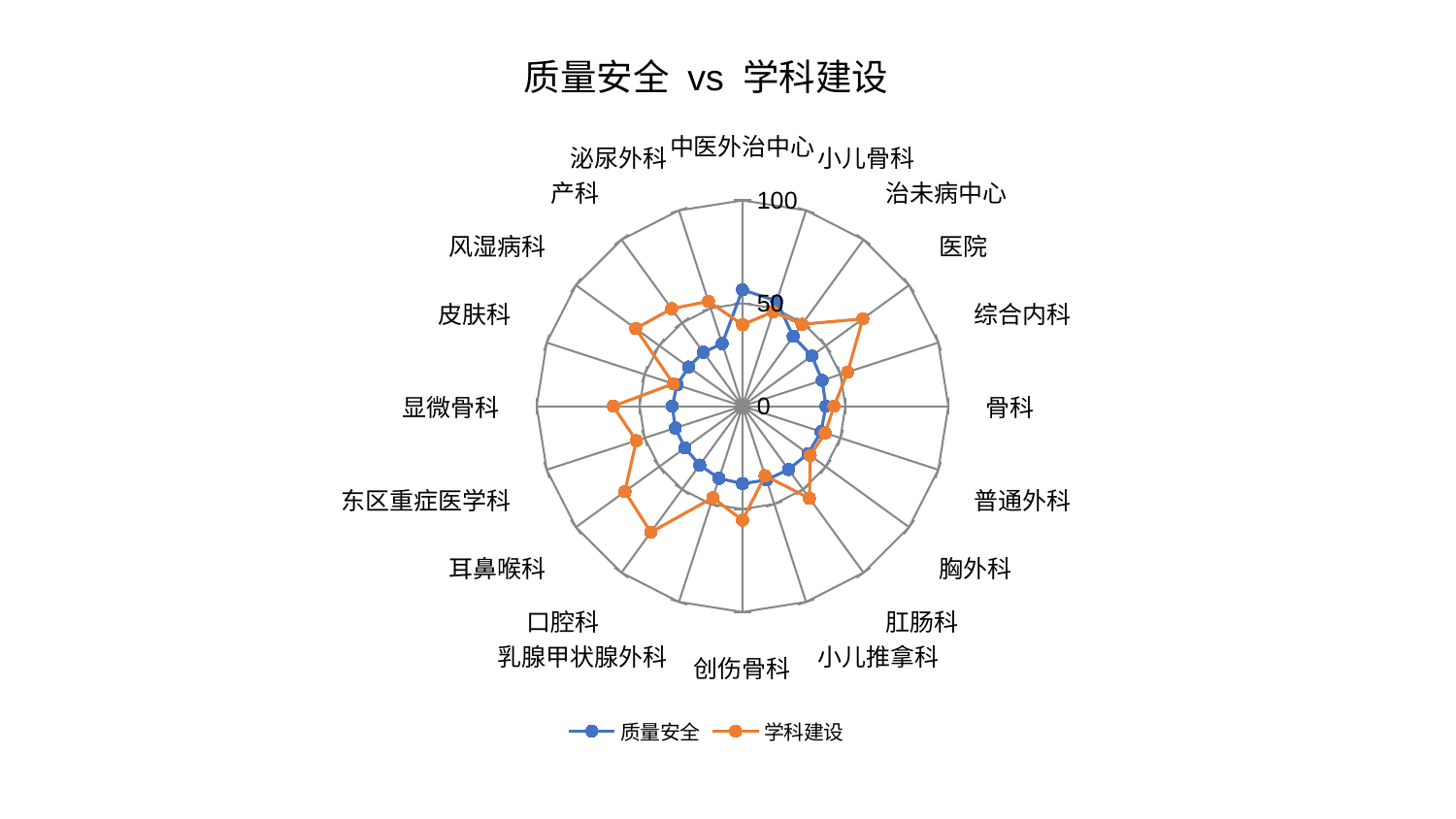

### Chart: 质量安全 vs 学科建设

| Category | 质量安全 | 学科建设 |
|---|---|---|
| 中医外治中心 | 56.56414514077342 | 39.62577533503954 |
| 小儿骨科 | 53.754181145553524 | 48.21799179191723 |
| 治未病中心 | 41.90768816203105 | 49.175932714279355 |
| 医院 | 41.58694432647546 | 72.21119624650443 |
| 综合内科 | 40.69130485745192 | 53.708885131646404 |
| 骨科 | 40.5412878575252 | 44.45918916001756 |
| 普通外科 | 40.11895873913442 | 42.20836980178239 |
| 胸外科 | 39.313048555478716 | 40.6750412702736 |
| 肛肠科 | 38.02662875255963 | 55.33544515247477 |
| 小儿推拿科 | 37.68123077260476 | 35.512866783098154 |
| 创伤骨科 | 37.65056864110018 | 55.37766945799585 |
| 乳腺甲状腺外科 | 36.86971765090546 | 46.74946661699684 |
| 口腔科 | 35.37493209040227 | 75.74546071219318 |
| 耳鼻喉科 | 34.54365606264152 | 70.61538706815759 |
| 东区重症医学科 | 34.31546220830878 | 54.238356809487975 |
| 显微骨科 | 34.15394181638153 | 62.7865310464075 |
| 皮肤科 | 33.411414116961126 | 35.310568788493306 |
| 风湿病科 | 32.383968721184694 | 64.17211381936917 |
| 产科 | 32.37715281971781 | 58.55809721885897 |
| 泌尿外科 | 31.9445036973644 | 53.55785740041492 |
4